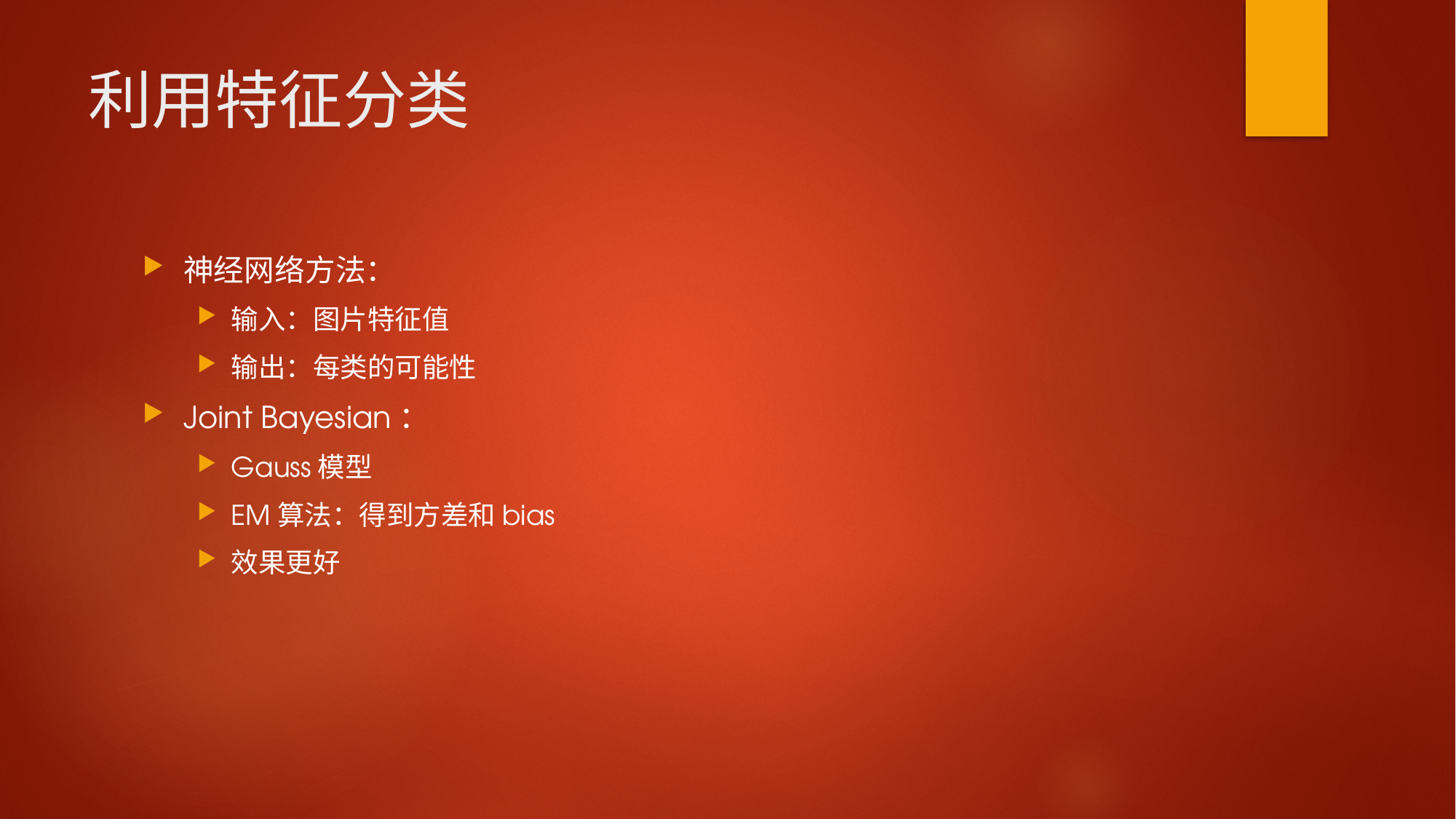

# 利用特征分类
神经网络方法：
输入：图片特征值
输出：每类的可能性
Joint Bayesian：
Gauss模型
EM算法：得到方差和bias
效果更好